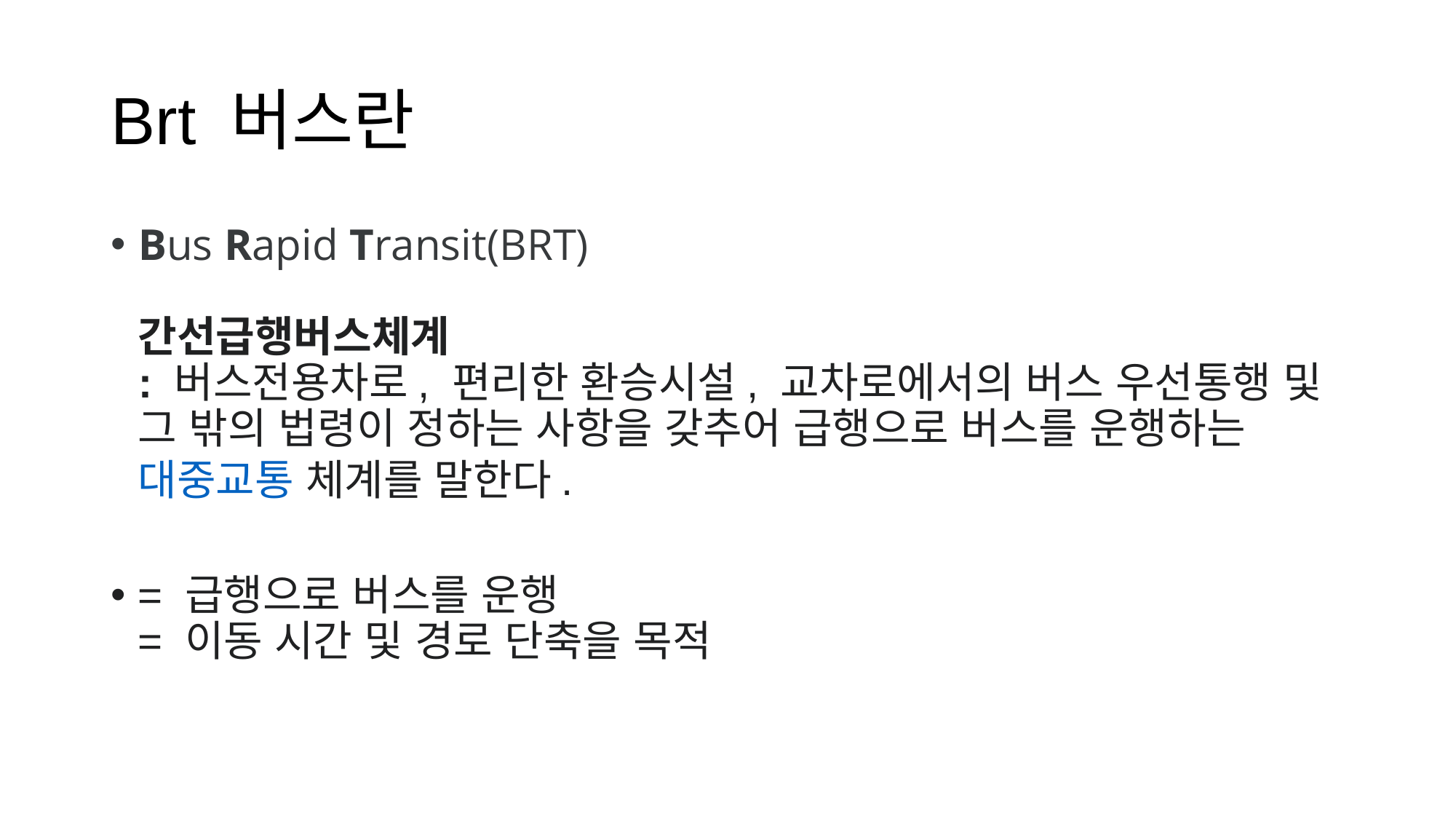

# Brt 버스란
Bus Rapid Transit(BRT)
간선급행버스체계
: 버스전용차로, 편리한 환승시설, 교차로에서의 버스 우선통행 및 그 밖의 법령이 정하는 사항을 갖추어 급행으로 버스를 운행하는 대중교통 체계를 말한다.
= 급행으로 버스를 운행
= 이동 시간 및 경로 단축을 목적